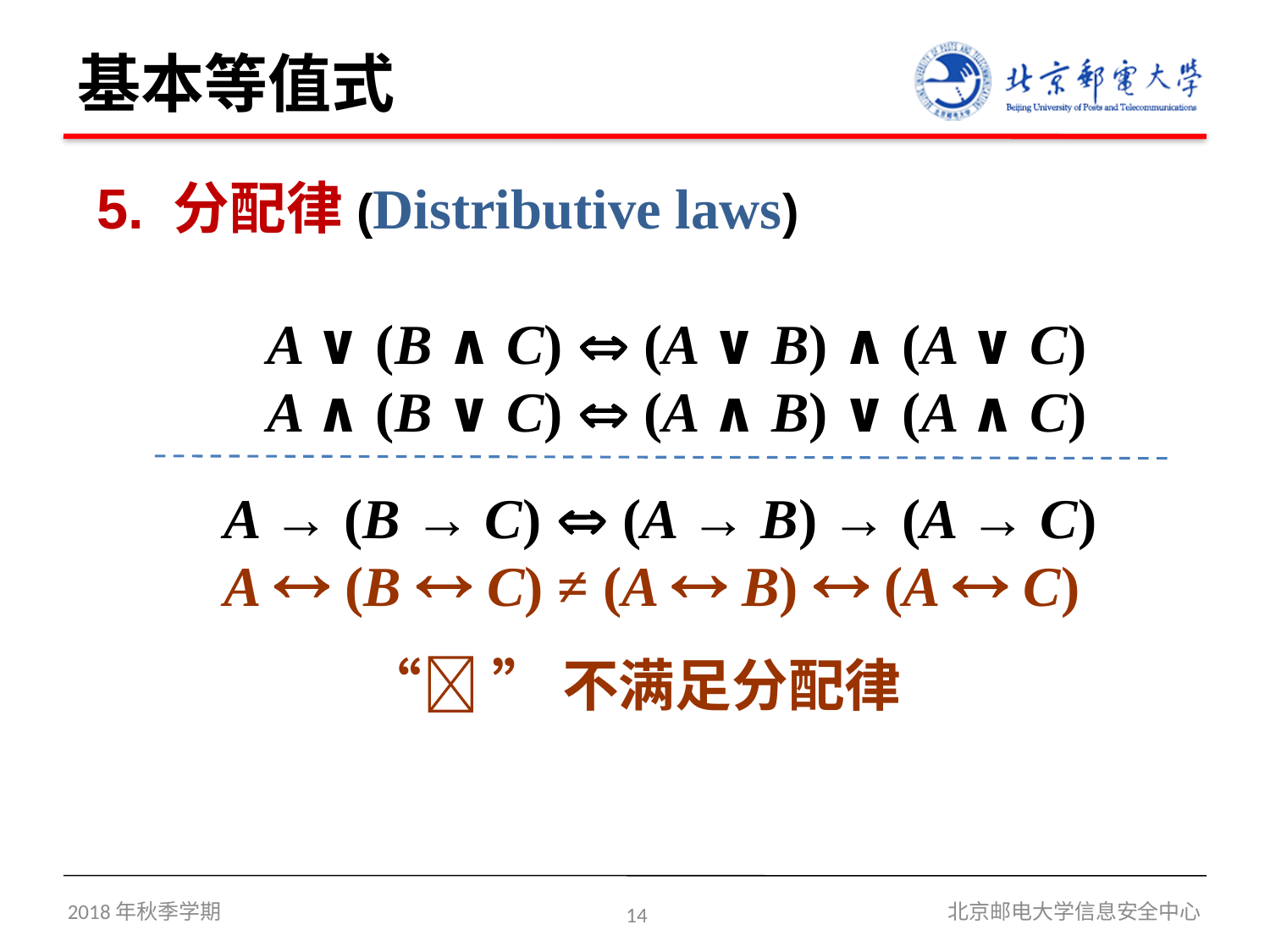

# 基本等值式
5. 分配律(Distributive laws)
 	   A ∨ (B ∧ C) ⇔ (A ∨ B) ∧ (A ∨ C)
  	   A ∧ (B ∨ C) ⇔ (A ∧ B) ∨ (A ∧ C)
  	A → (B → C) ⇔ (A → B) → (A → C)
  	A ↔ (B ↔ C) ≠ (A ↔ B) ↔ (A ↔ C)
	           “↔ ”不满足分配律

2018年秋季学期
14